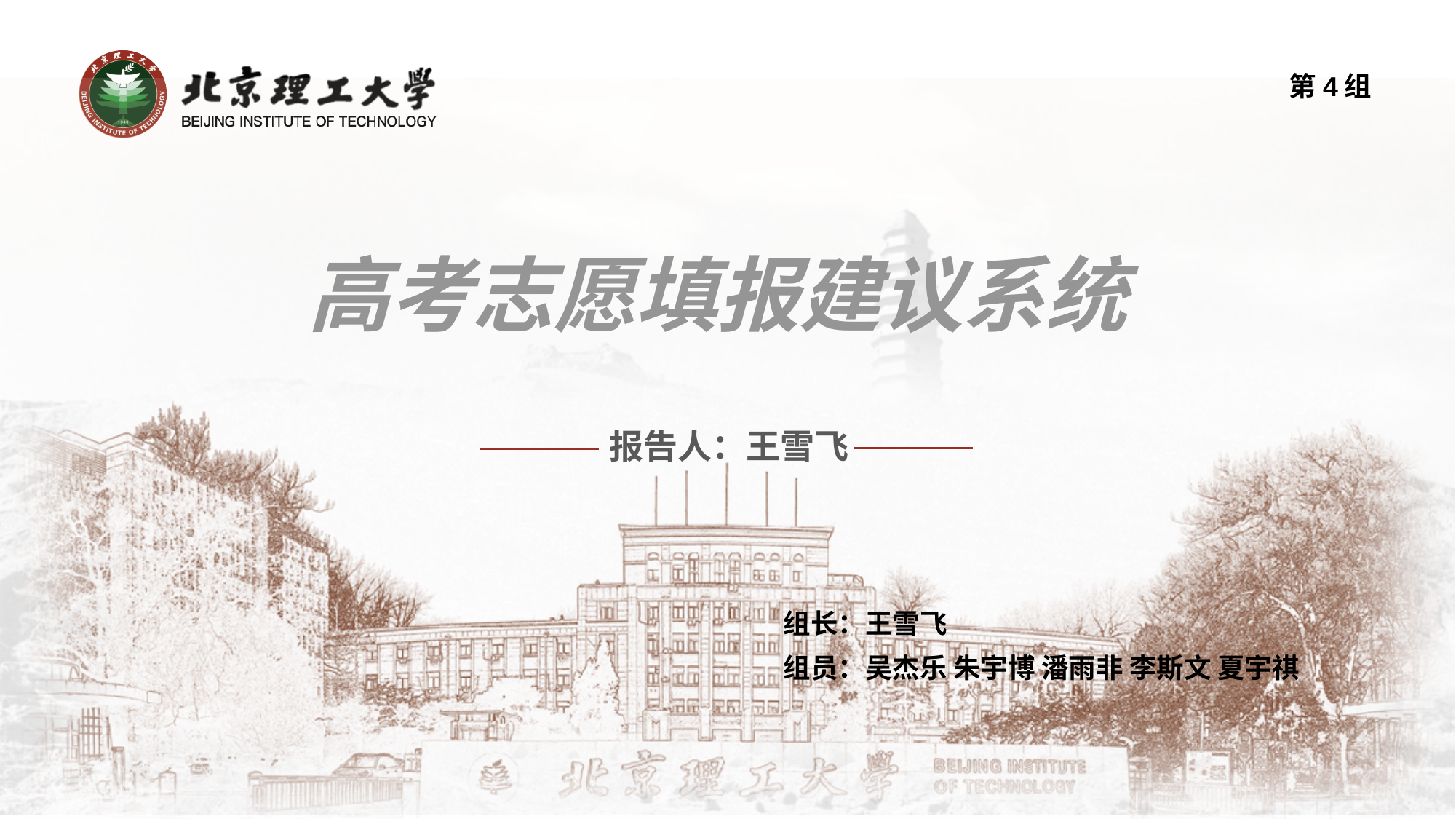

第4组

高考志愿填报建议系统
报告人：王雪飞
组长：王雪飞
组员：吴杰乐 朱宇博 潘雨非 李斯文 夏宇祺